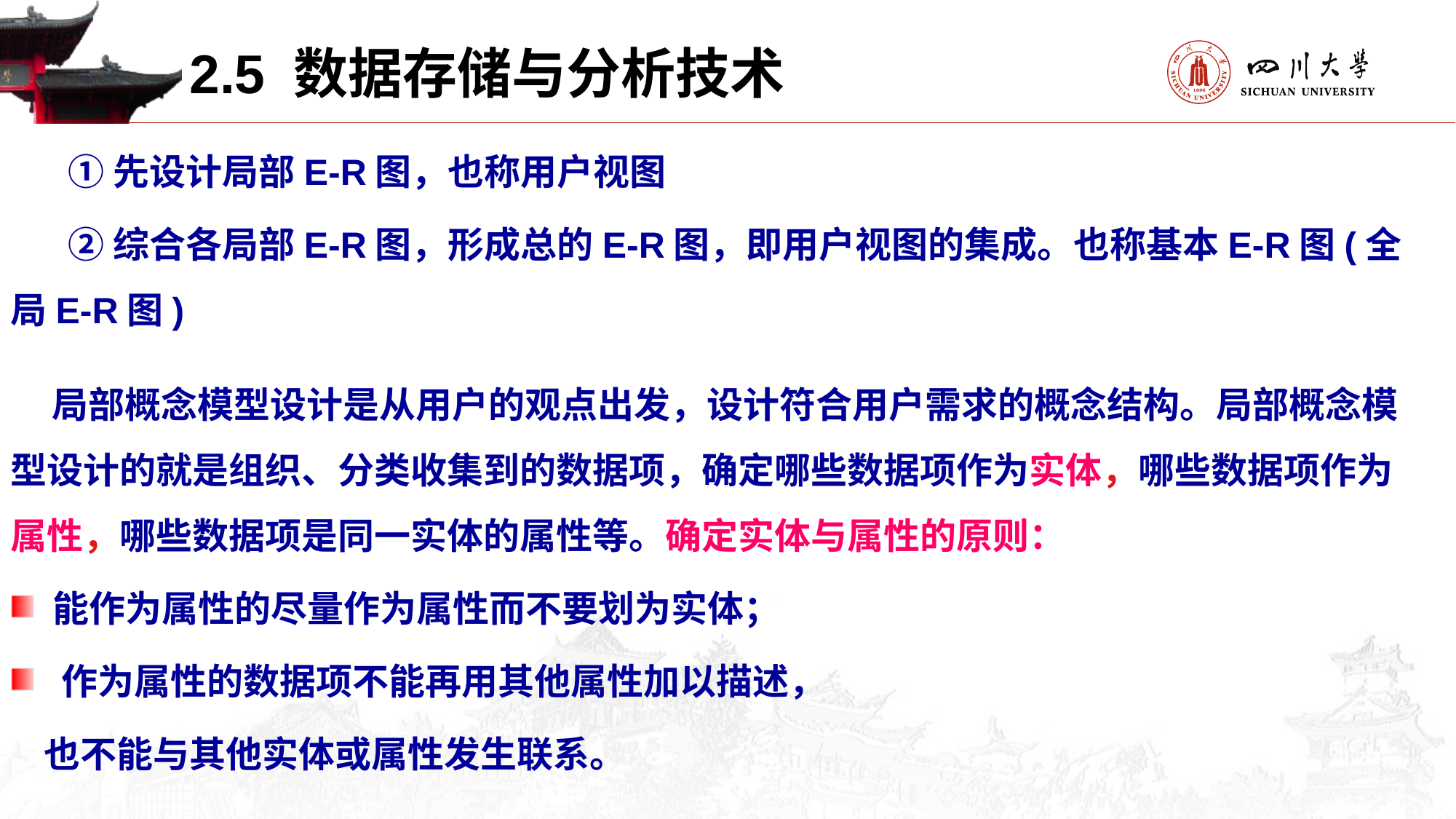

2.5 数据存储与分析技术

①先设计局部E-R图，也称用户视图
②综合各局部E-R图，形成总的E-R图，即用户视图的集成。也称基本E-R图(全局E-R图)
    局部概念模型设计是从用户的观点出发，设计符合用户需求的概念结构。局部概念模型设计的就是组织、分类收集到的数据项，确定哪些数据项作为实体，哪些数据项作为属性，哪些数据项是同一实体的属性等。确定实体与属性的原则：
 能作为属性的尽量作为属性而不要划为实体；
  作为属性的数据项不能再用其他属性加以描述，
   也不能与其他实体或属性发生联系。